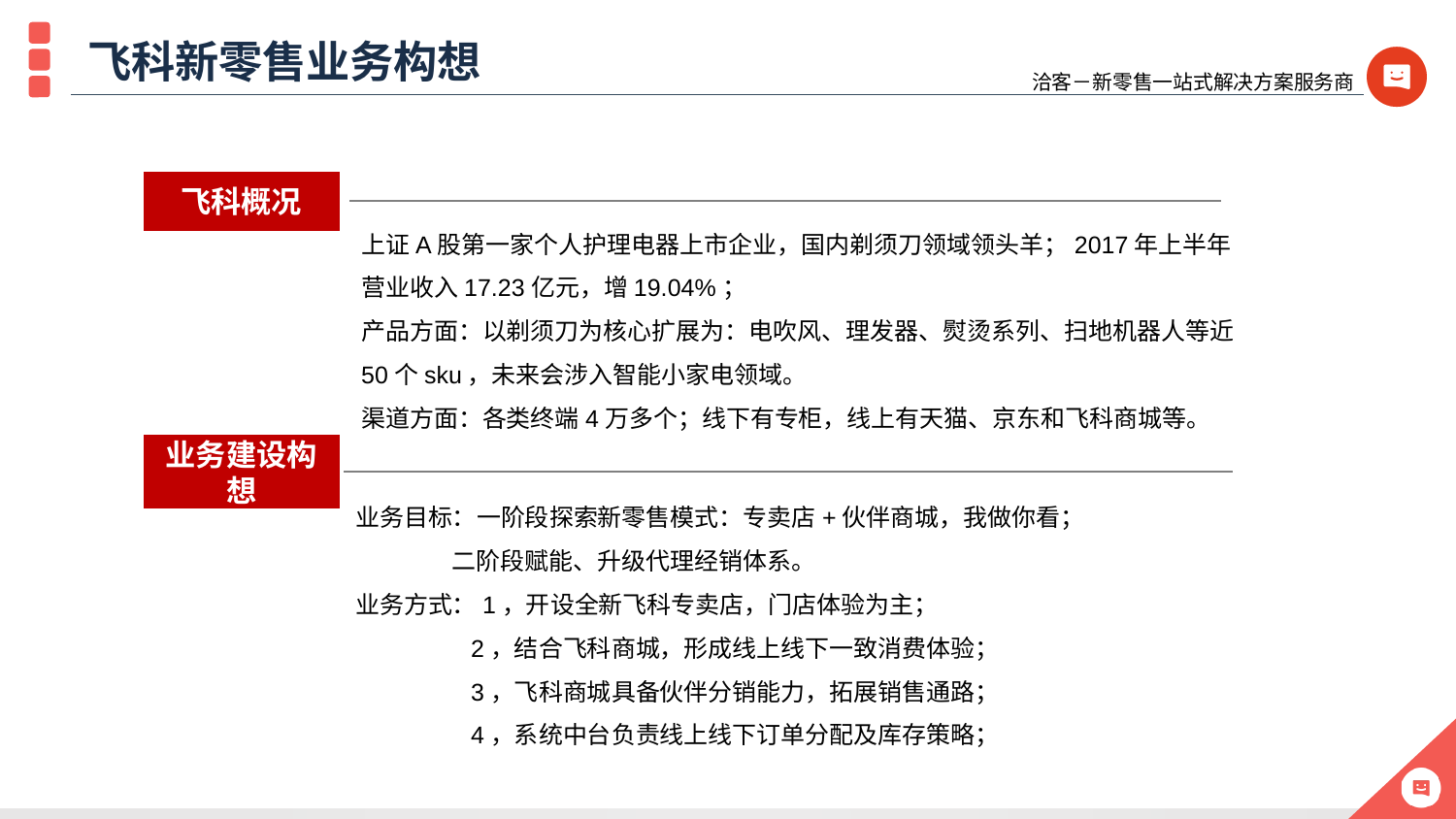

# 飞科新零售业务构想
飞科概况
上证A股第一家个人护理电器上市企业，国内剃须刀领域领头羊；2017年上半年营业收入17.23亿元，增19.04%；
产品方面：以剃须刀为核心扩展为：电吹风、理发器、熨烫系列、扫地机器人等近50个sku，未来会涉入智能小家电领域。
渠道方面：各类终端4万多个；线下有专柜，线上有天猫、京东和飞科商城等。
业务建设构想
业务目标：一阶段探索新零售模式：专卖店+伙伴商城，我做你看；
                 二阶段赋能、升级代理经销体系。
业务方式：1，开设全新飞科专卖店，门店体验为主；
                 2，结合飞科商城，形成线上线下一致消费体验；
                 3，飞科商城具备伙伴分销能力，拓展销售通路；
                 4，系统中台负责线上线下订单分配及库存策略；